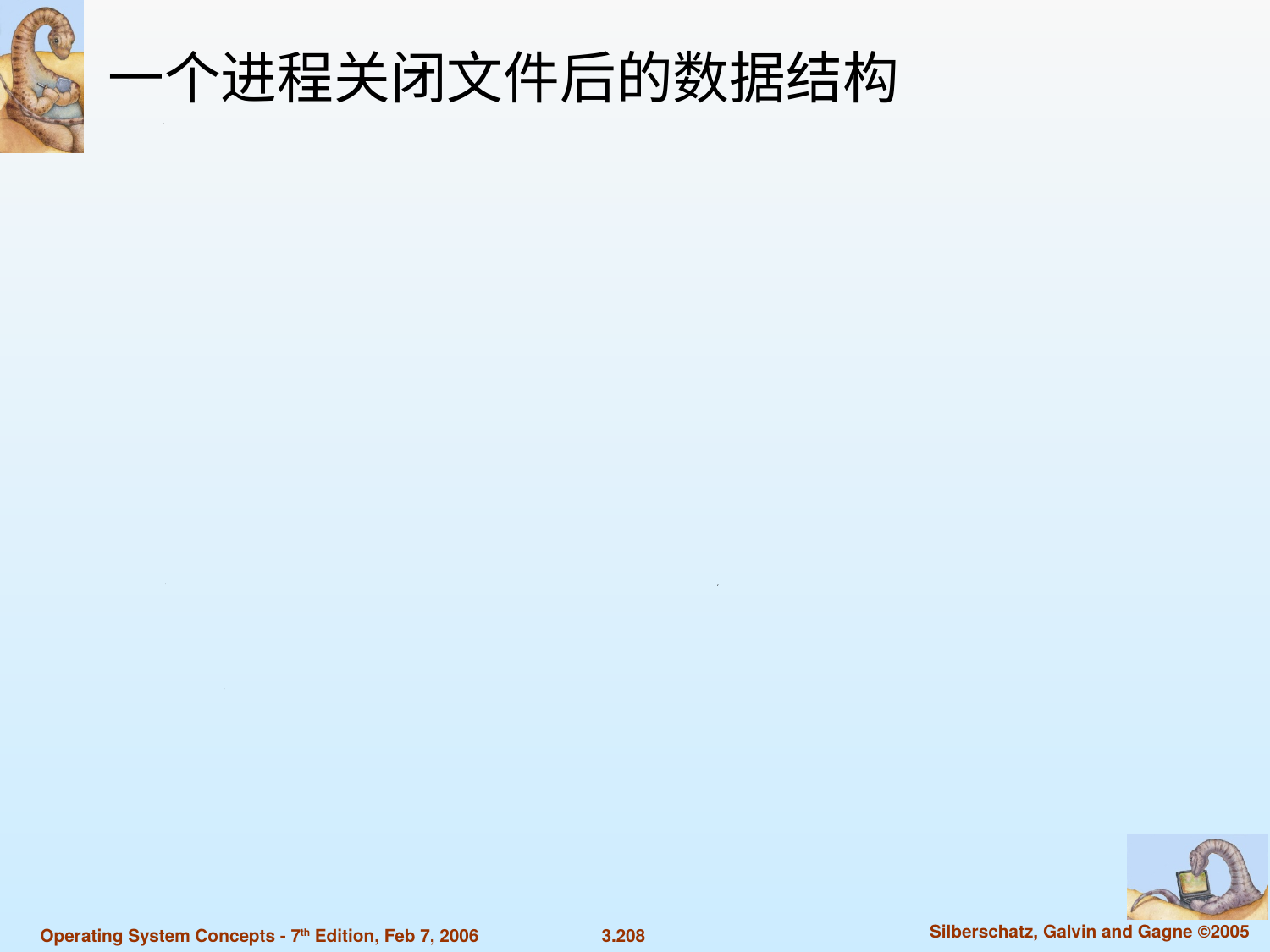

假定一个进程A执行下列代码：
fd1=open(“/etc/passwd”,O_RDONLY);
fd2=open(“local”,O_RDWR);
fd3=open(“/etc/passwd”,O_WRONLY);

假定另一个进程B执行下列代码：
fd1=open(“/etc/passwd”,O_RDONLY);
fd2=open(“private”,O_RDONLY);
//执行文件读写等操作
close(fd1);
close(fd2);

一个进程关闭文件后的数据结构